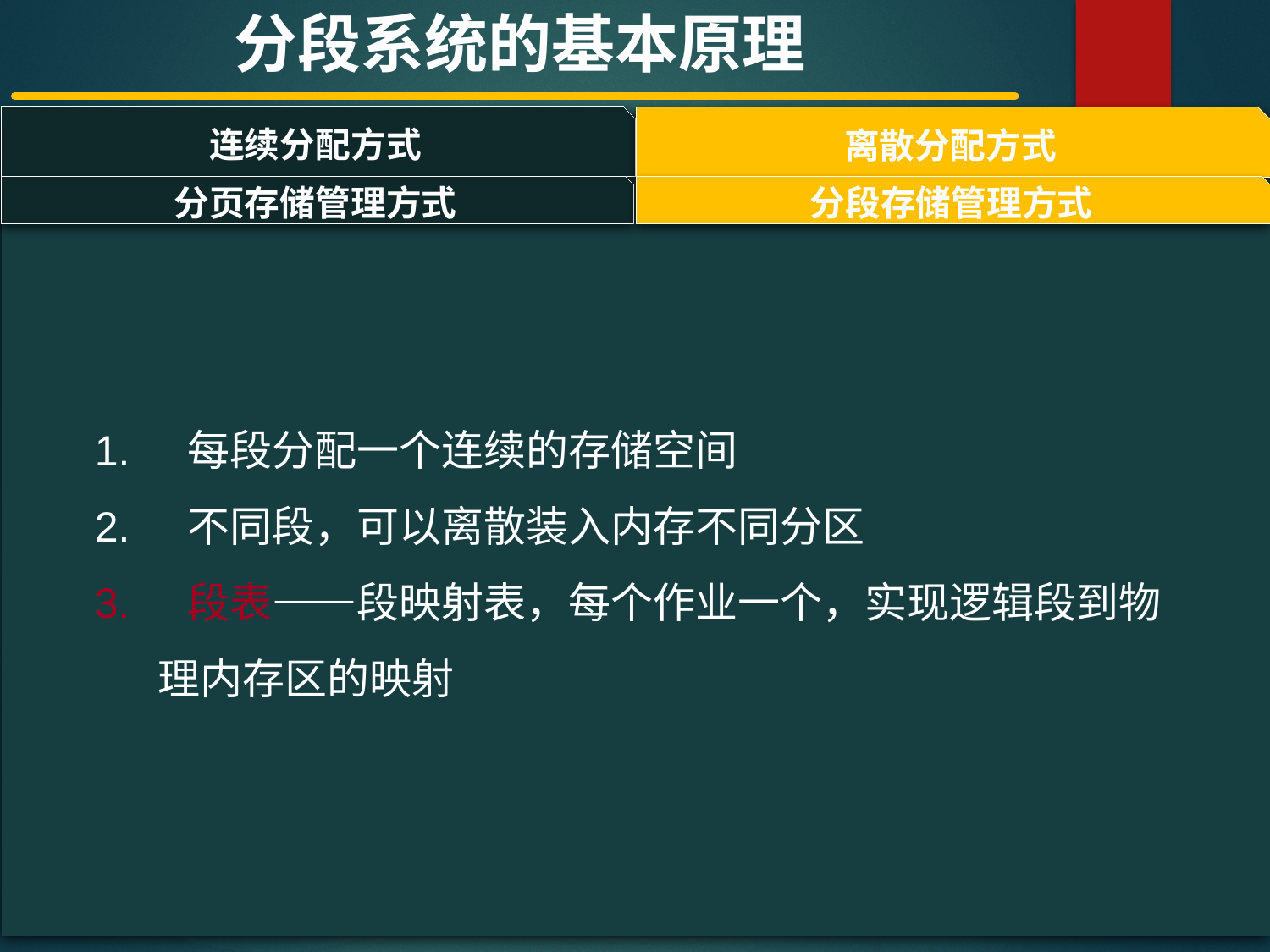

分段系统的基本原理
连续分配方式
离散分配方式
#
分页存储管理方式
分段存储管理方式
  每段分配一个连续的存储空间
  不同段，可以离散装入内存不同分区
  段表——段映射表，每个作业一个，实现逻辑段到物理内存区的映射